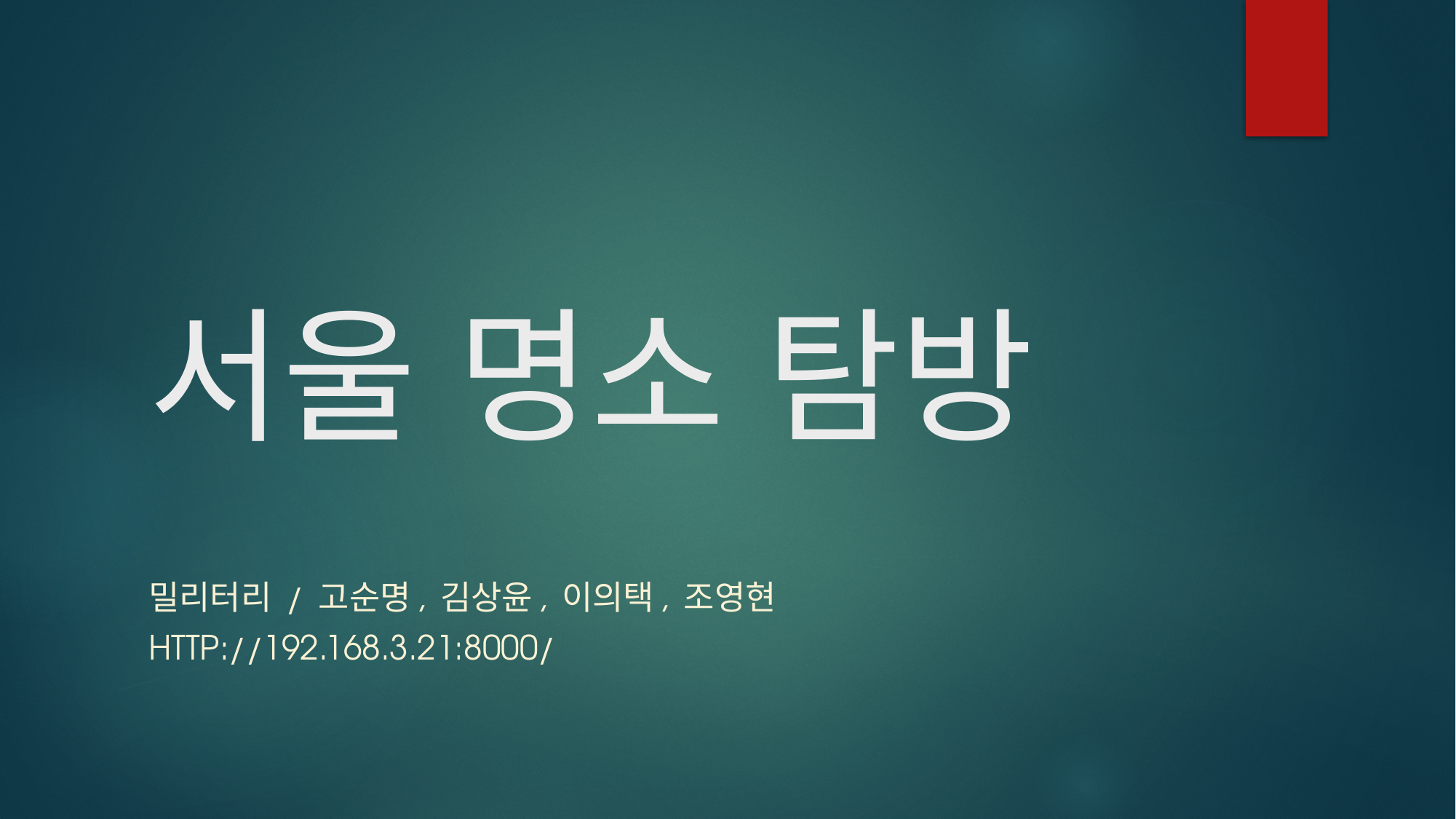

# 서울 명소 탐방
밀리터리 / 고순명, 김상윤, 이의택, 조영현
http://192.168.3.21:8000/